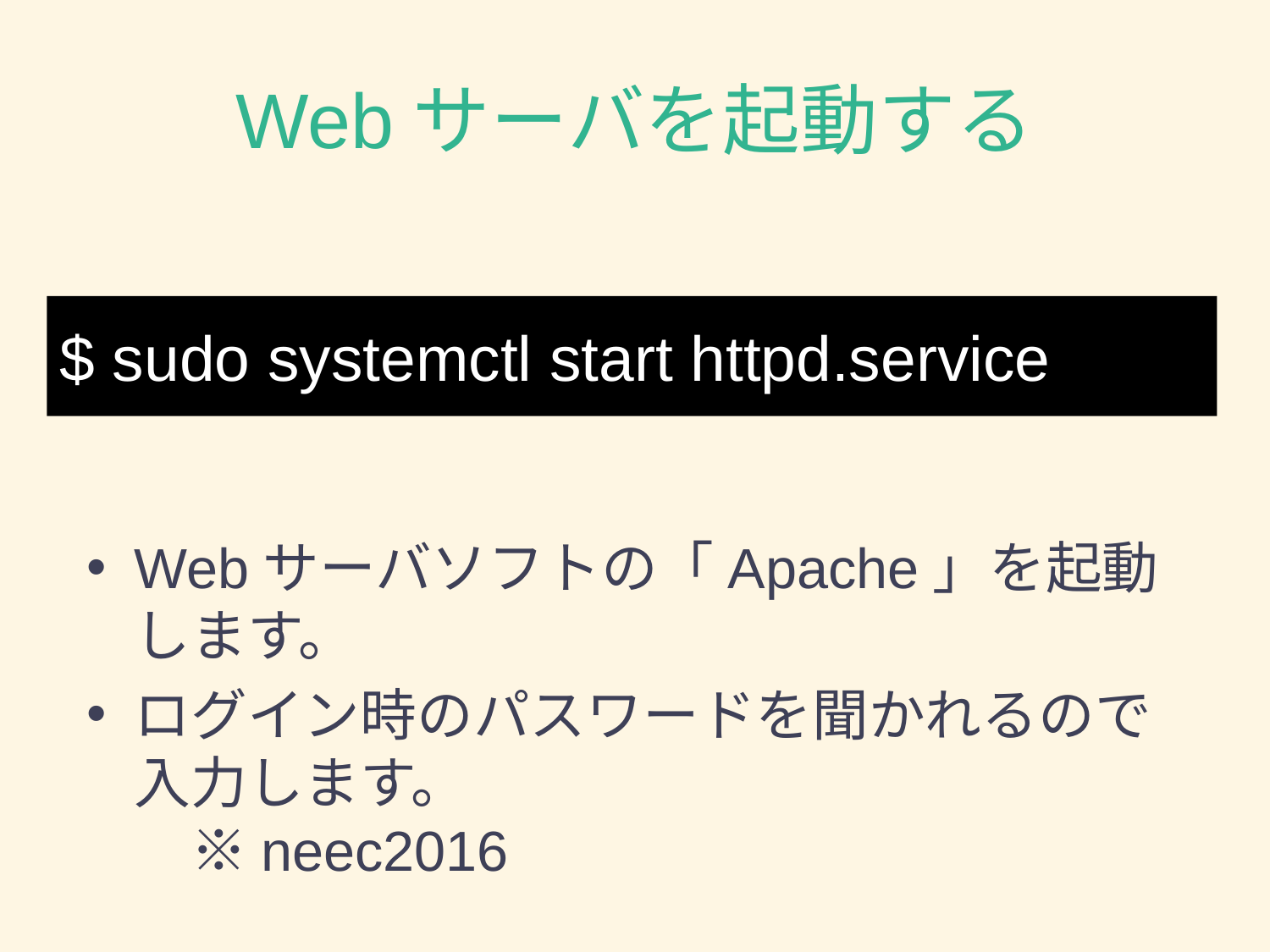

# Webサーバを起動する
$ sudo systemctl start httpd.service
Webサーバソフトの「Apache」を起動します。
ログイン時のパスワードを聞かれるので入力します。
　※neec2016